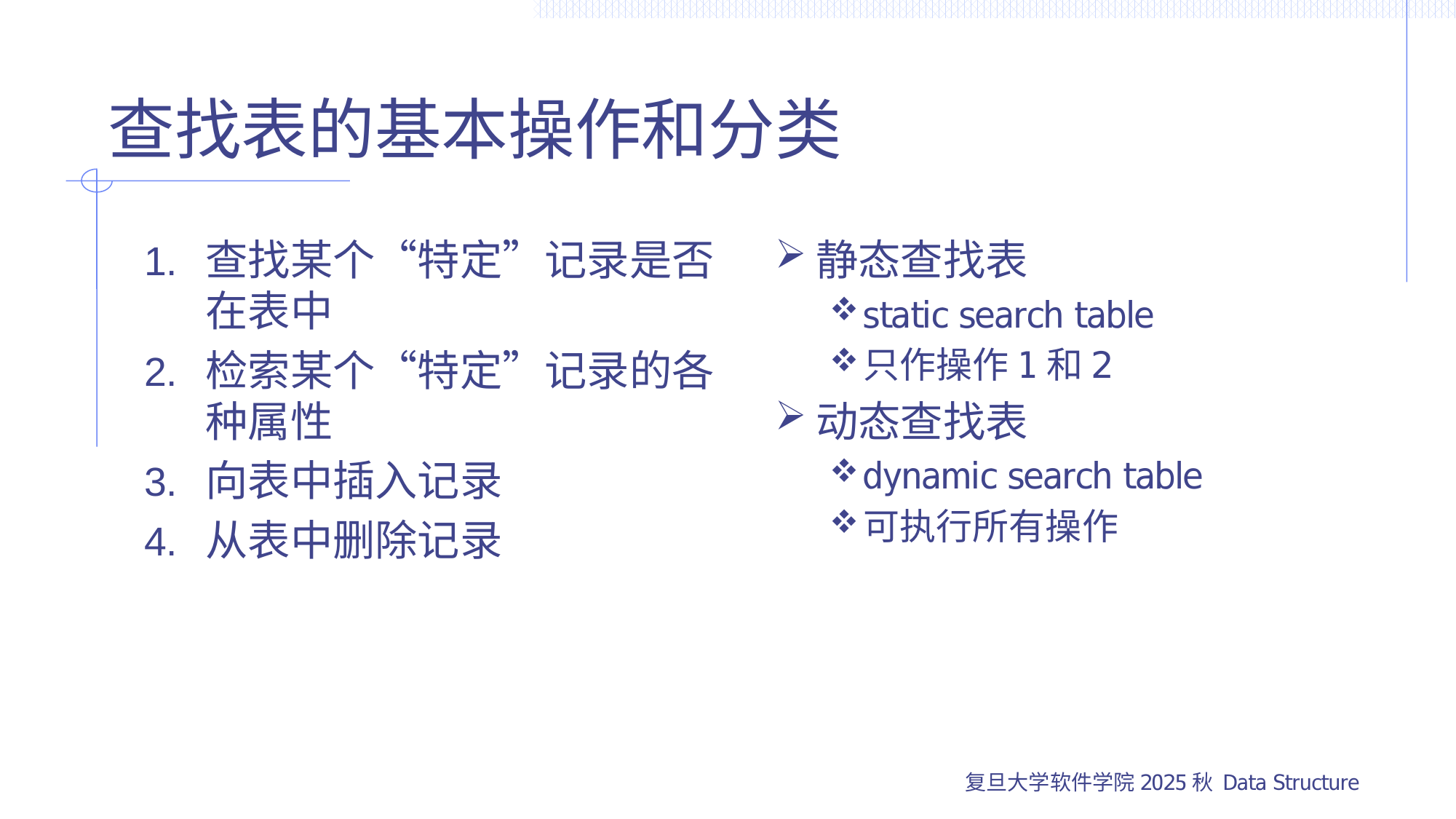

# 查找表的基本操作和分类
查找某个“特定”记录是否在表中
检索某个“特定”记录的各种属性
向表中插入记录
从表中删除记录

静态查找表
static search table
只作操作1和2
动态查找表
dynamic search table
可执行所有操作